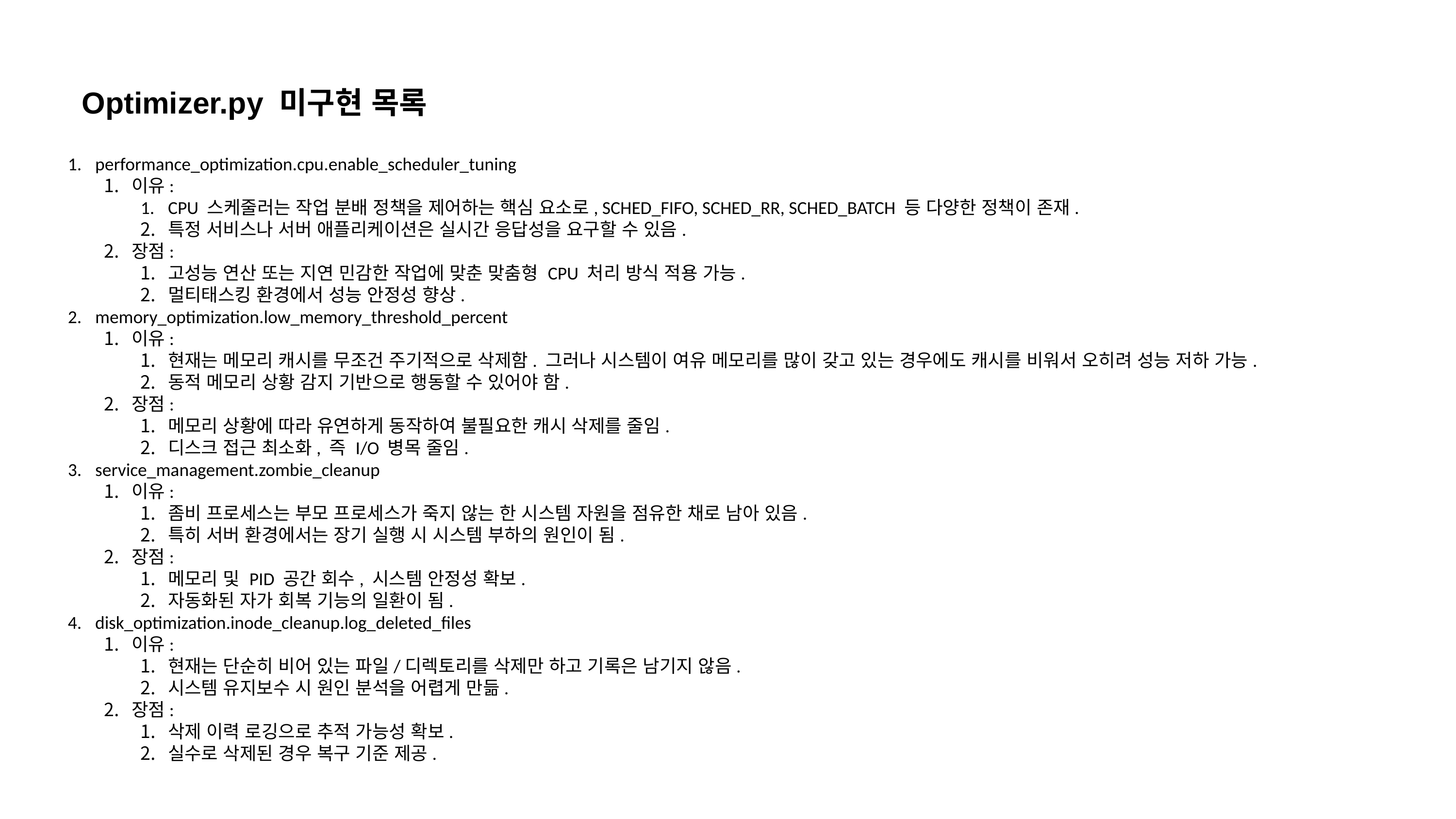

Optimizer.py 미구현 목록
performance_optimization.cpu.enable_scheduler_tuning
이유:
CPU 스케줄러는 작업 분배 정책을 제어하는 핵심 요소로, SCHED_FIFO, SCHED_RR, SCHED_BATCH 등 다양한 정책이 존재.
특정 서비스나 서버 애플리케이션은 실시간 응답성을 요구할 수 있음.
장점:
고성능 연산 또는 지연 민감한 작업에 맞춘 맞춤형 CPU 처리 방식 적용 가능.
멀티태스킹 환경에서 성능 안정성 향상.
memory_optimization.low_memory_threshold_percent
이유:
현재는 메모리 캐시를 무조건 주기적으로 삭제함. 그러나 시스템이 여유 메모리를 많이 갖고 있는 경우에도 캐시를 비워서 오히려 성능 저하 가능.
동적 메모리 상황 감지 기반으로 행동할 수 있어야 함.
장점:
메모리 상황에 따라 유연하게 동작하여 불필요한 캐시 삭제를 줄임.
디스크 접근 최소화, 즉 I/O 병목 줄임.
service_management.zombie_cleanup
이유:
좀비 프로세스는 부모 프로세스가 죽지 않는 한 시스템 자원을 점유한 채로 남아 있음.
특히 서버 환경에서는 장기 실행 시 시스템 부하의 원인이 됨.
장점:
메모리 및 PID 공간 회수, 시스템 안정성 확보.
자동화된 자가 회복 기능의 일환이 됨.
disk_optimization.inode_cleanup.log_deleted_files
이유:
현재는 단순히 비어 있는 파일/디렉토리를 삭제만 하고 기록은 남기지 않음.
시스템 유지보수 시 원인 분석을 어렵게 만듦.
장점:
삭제 이력 로깅으로 추적 가능성 확보.
실수로 삭제된 경우 복구 기준 제공.